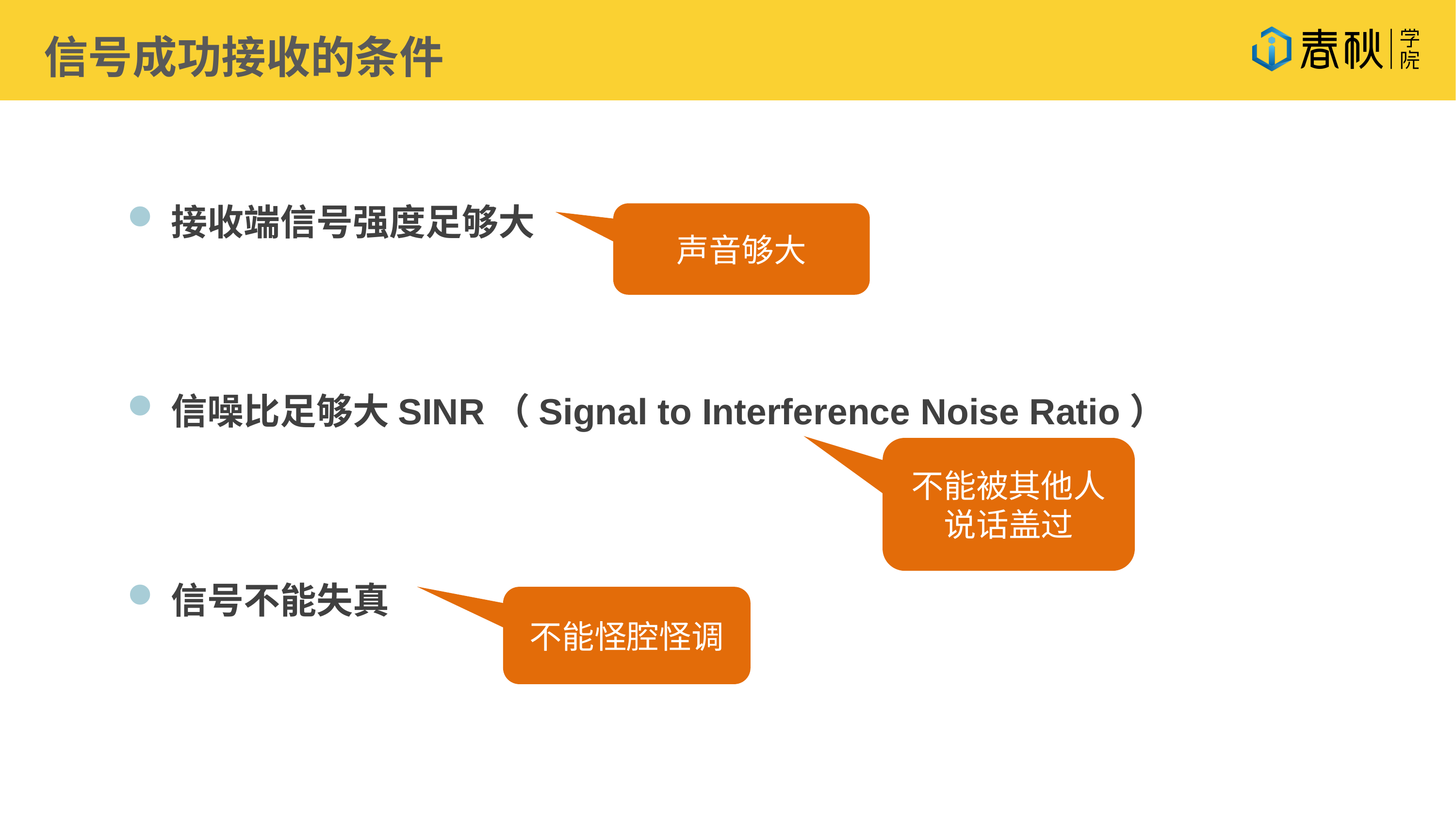

信号成功接收的条件
接收端信号强度足够大

信噪比足够大SINR（Signal to Interference Noise Ratio）

信号不能失真
声音够大
不能被其他人说话盖过
不能怪腔怪调